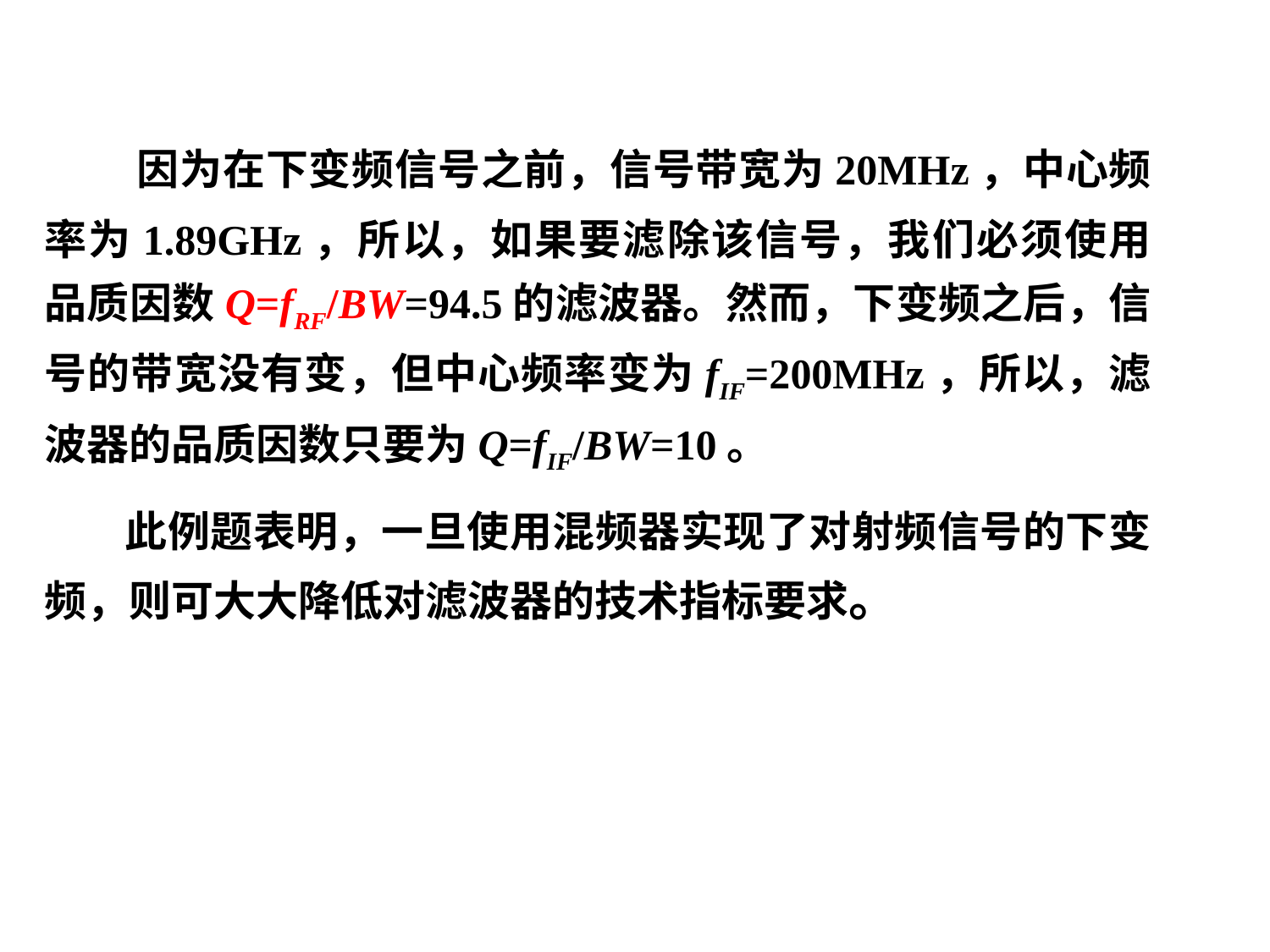

因为在下变频信号之前，信号带宽为20MHz，中心频率为1.89GHz，所以，如果要滤除该信号，我们必须使用品质因数Q=fRF/BW=94.5的滤波器。然而，下变频之后，信号的带宽没有变，但中心频率变为fIF=200MHz，所以，滤波器的品质因数只要为Q=fIF/BW=10。
       此例题表明，一旦使用混频器实现了对射频信号的下变频，则可大大降低对滤波器的技术指标要求。